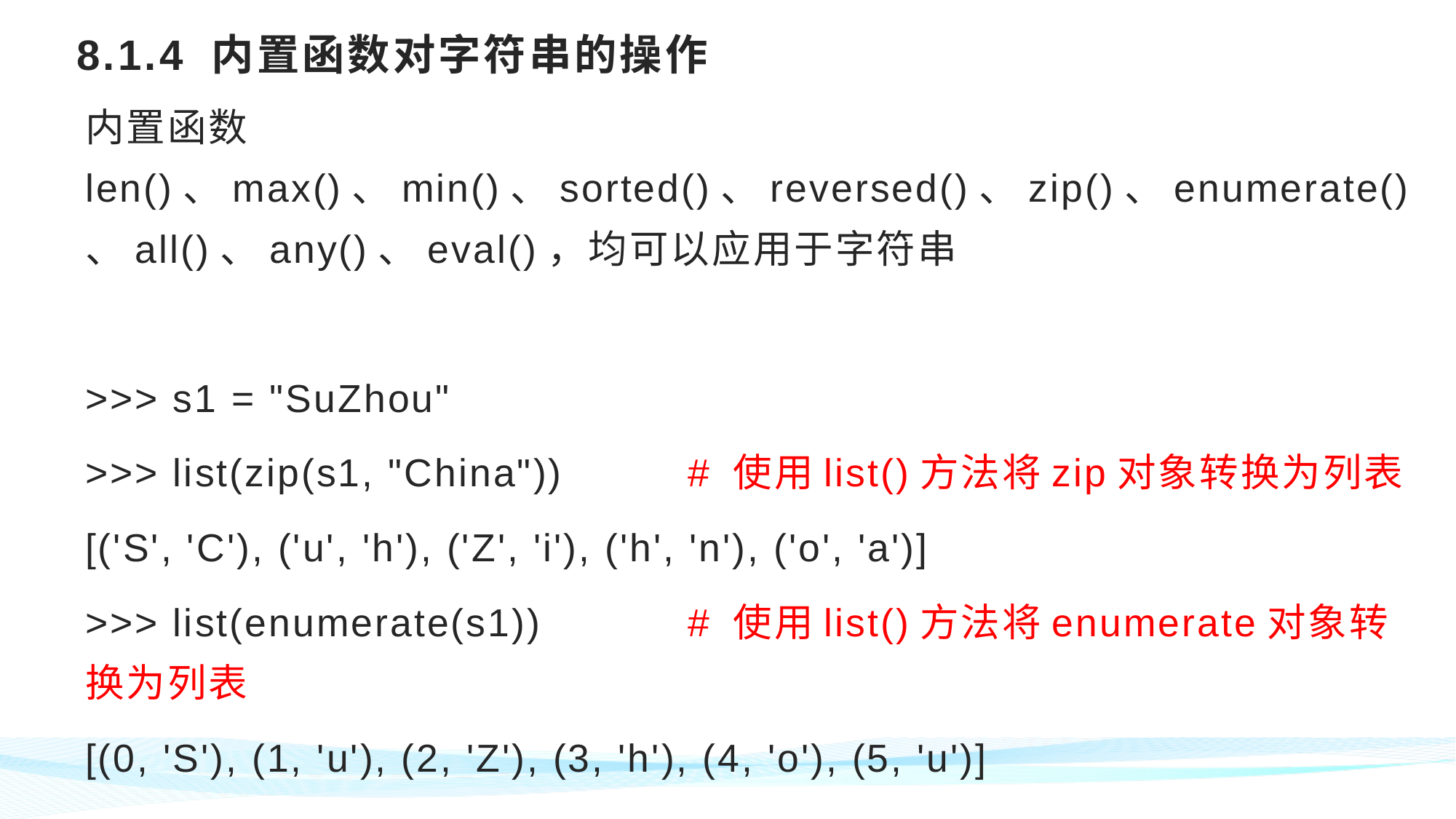

# 8.1.4 内置函数对字符串的操作
内置函数len()、max()、min()、sorted()、reversed()、zip()、enumerate()、all()、any()、eval()，均可以应用于字符串

>>> s1 = "SuZhou"
>>> list(zip(s1, "China"))		# 使用list()方法将zip对象转换为列表
[('S', 'C'), ('u', 'h'), ('Z', 'i'), ('h', 'n'), ('o', 'a')]
>>> list(enumerate(s1))		# 使用list()方法将enumerate对象转换为列表
[(0, 'S'), (1, 'u'), (2, 'Z'), (3, 'h'), (4, 'o'), (5, 'u')]